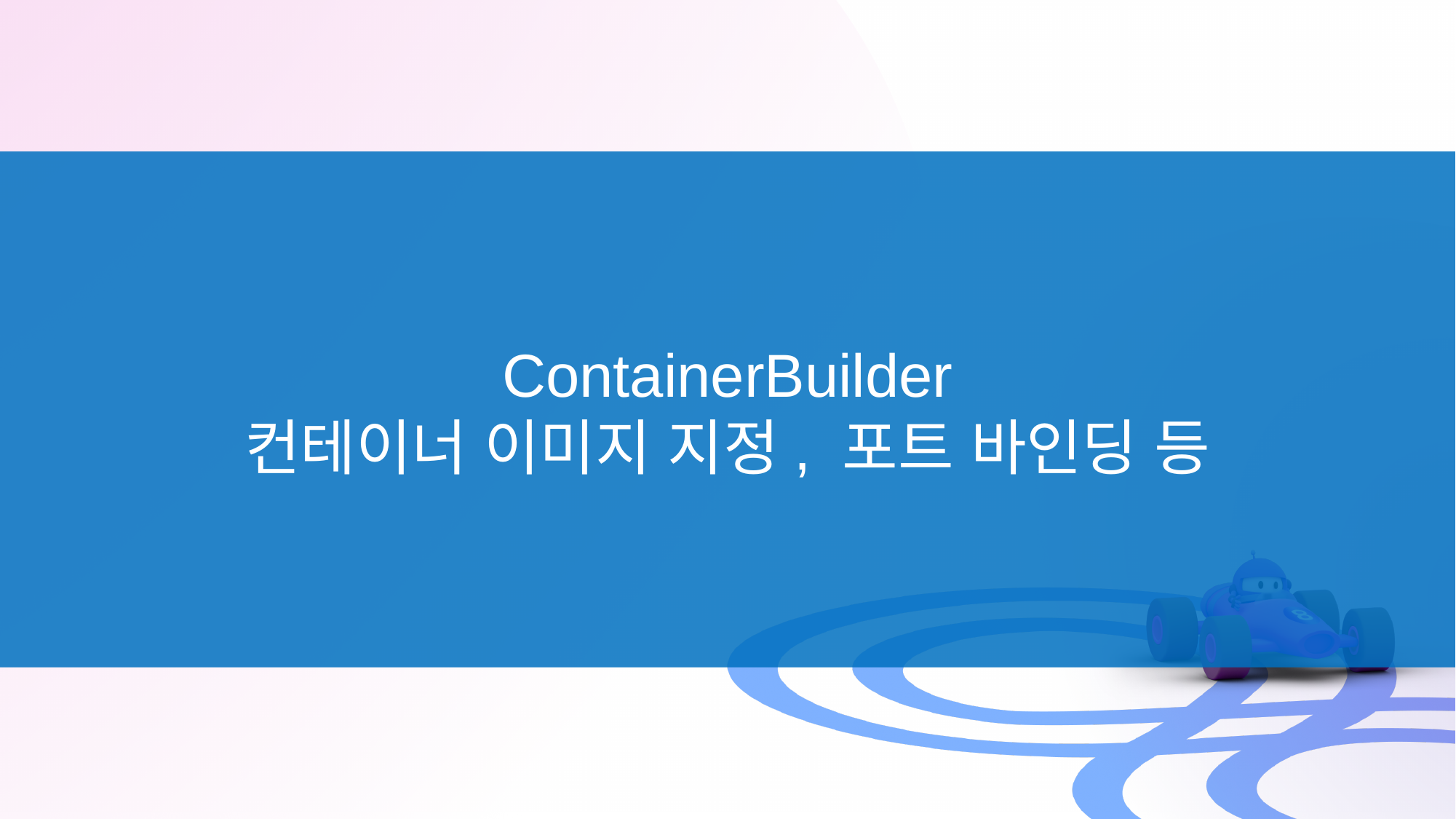

ContainerBuilder
컨테이너 이미지 지정, 포트 바인딩 등